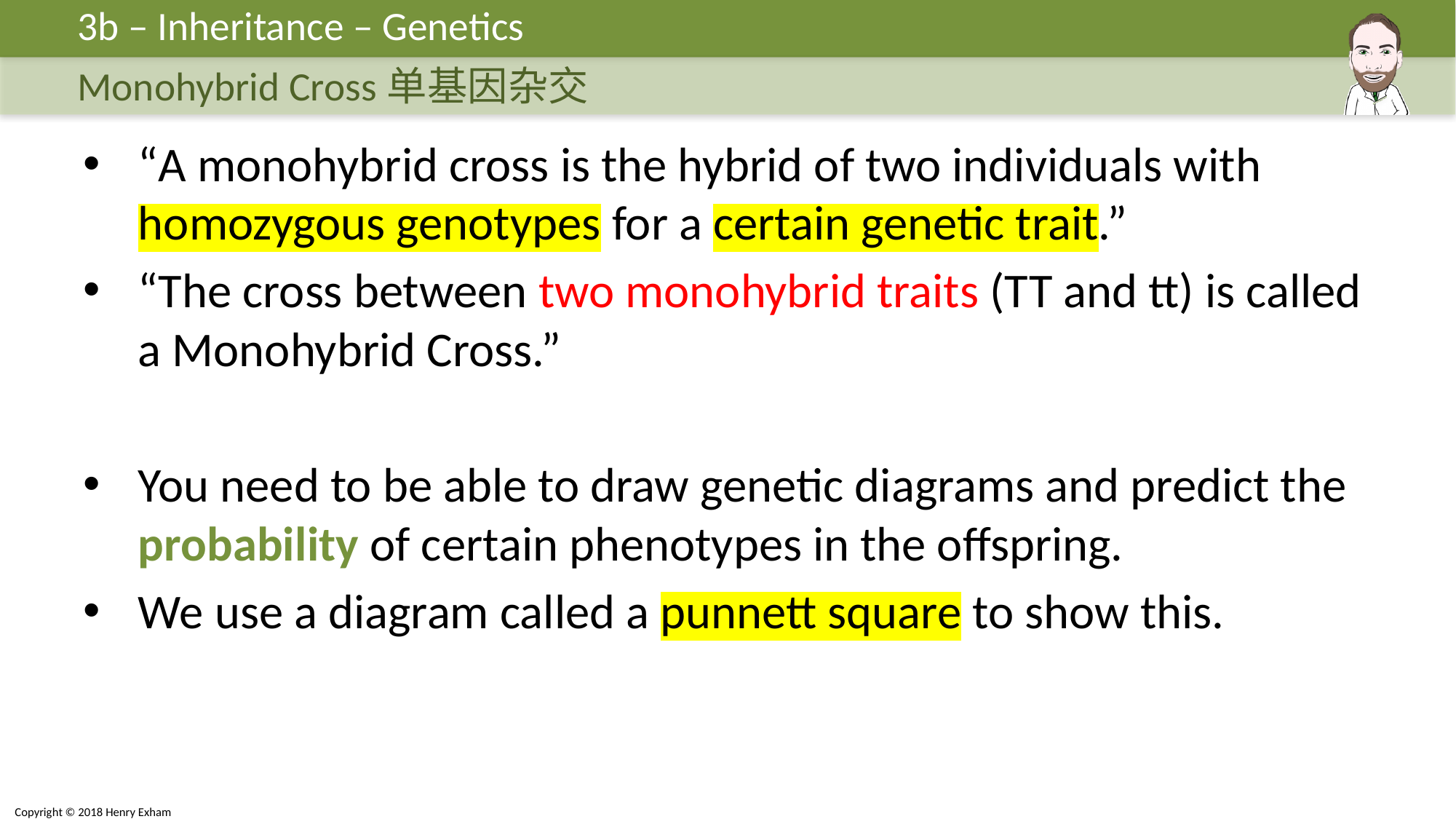

3b – Inheritance – Genetics

Monohybrid Cross单基因杂交
“A monohybrid cross is the hybrid of two individuals with homozygous genotypes for a certain genetic trait.”
“The cross between two monohybrid traits (TT and tt) is called a Monohybrid Cross.”

You need to be able to draw genetic diagrams and predict the probability of certain phenotypes in the offspring.
We use a diagram called a punnett square to show this.
13